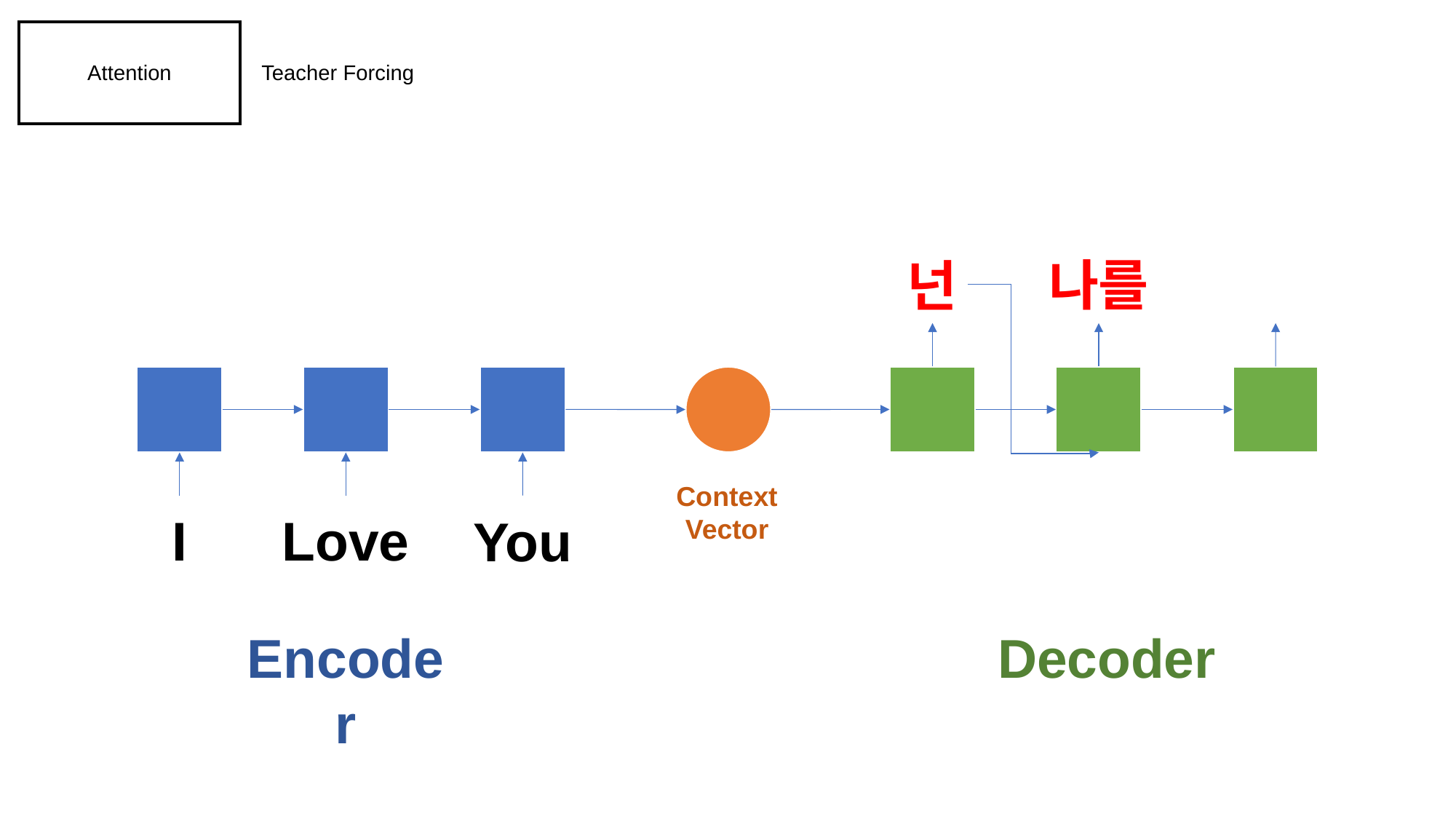

Attention
 Teacher Forcing
나를
넌

Context
Vector
I
Love
You
Encoder
Decoder